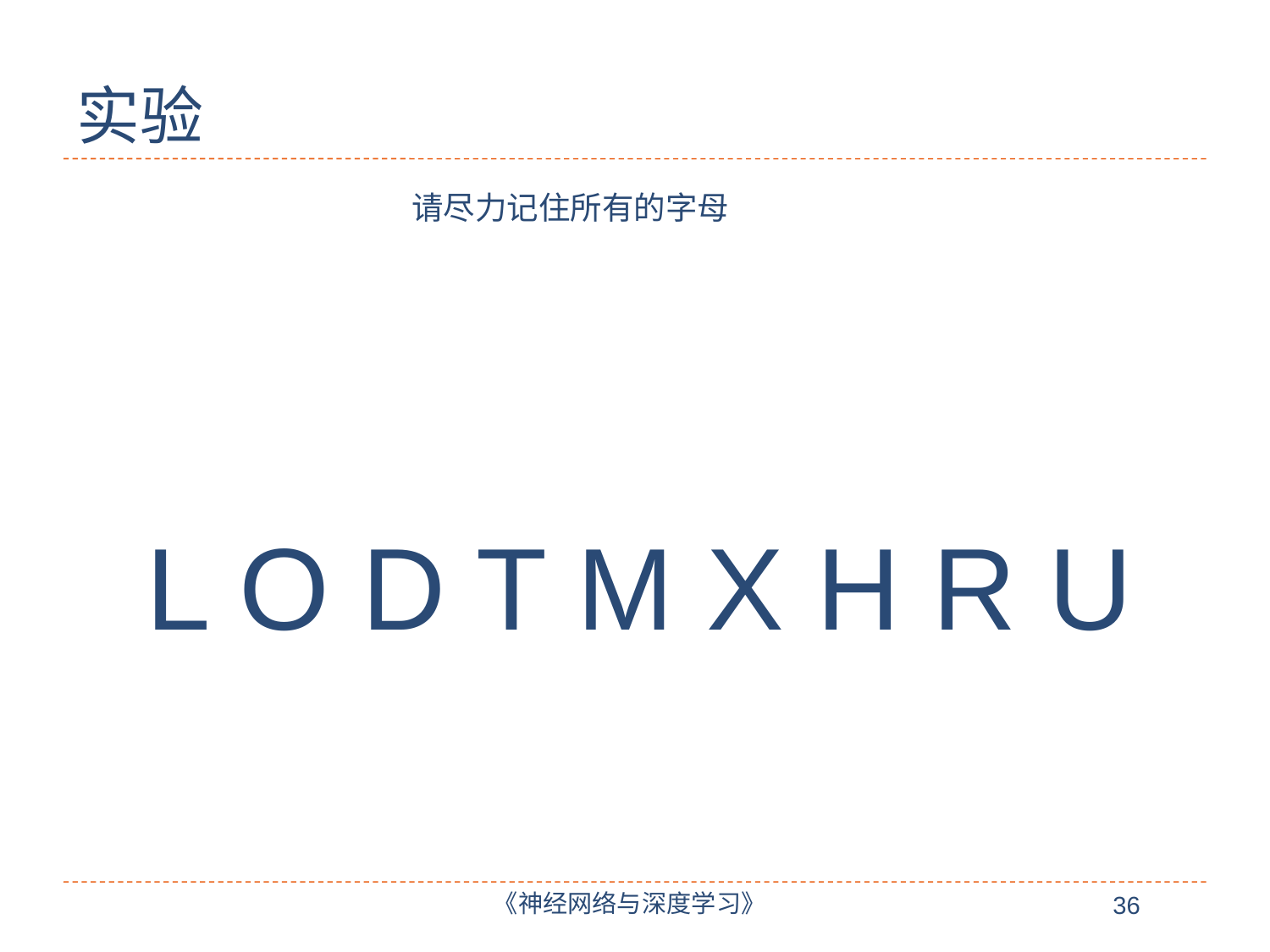

# 实验
请尽力记住所有的字母
E P G L A K S

L O D T M X H R U